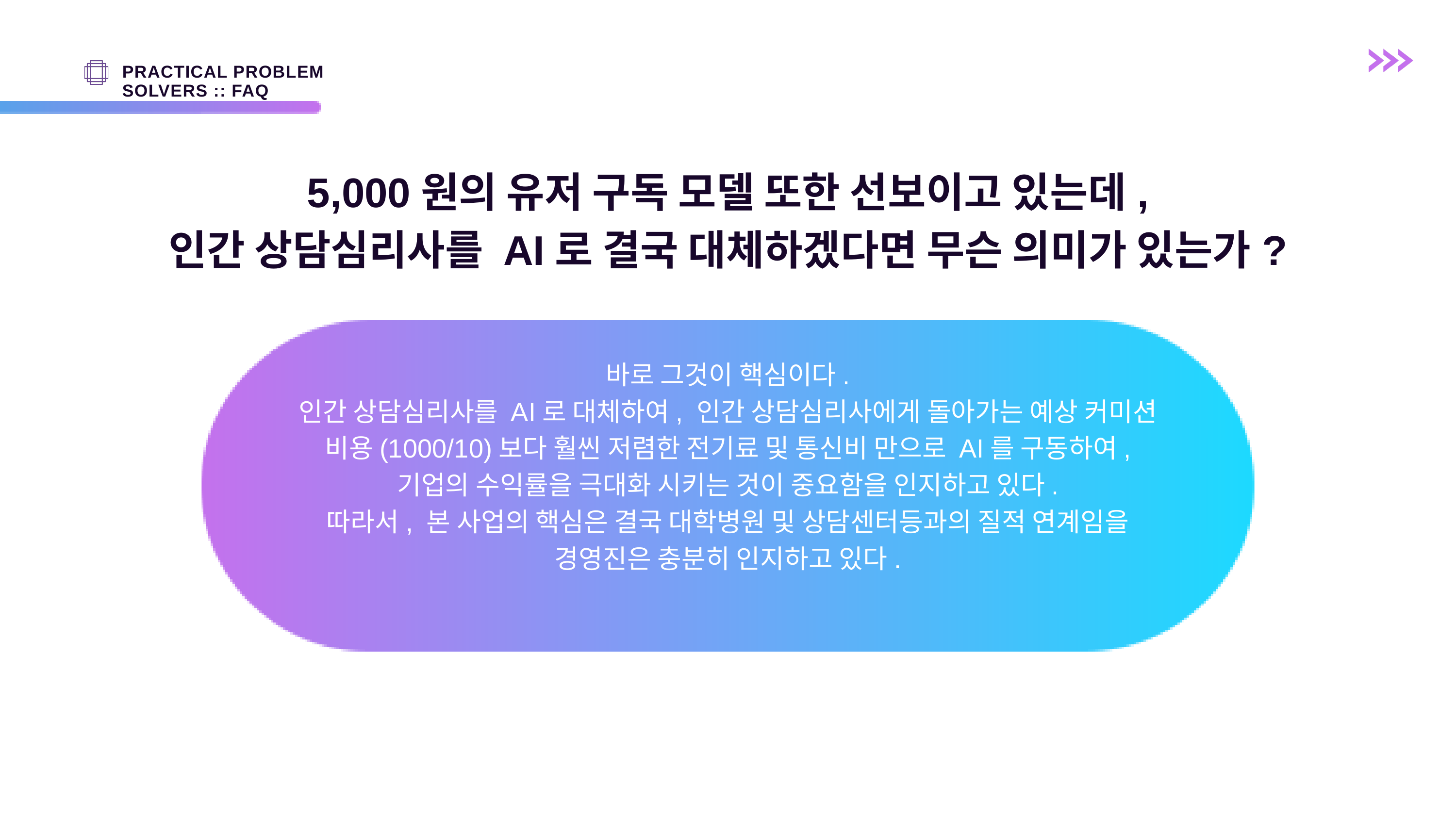

PRACTICAL PROBLEM SOLVERS :: FAQ

5,000원의 유저 구독 모델 또한 선보이고 있는데,
인간 상담심리사를 AI로 결국 대체하겠다면 무슨 의미가 있는가?

바로 그것이 핵심이다.
인간 상담심리사를 AI로 대체하여, 인간 상담심리사에게 돌아가는 예상 커미션 비용(1000/10)보다 훨씬 저렴한 전기료 및 통신비 만으로 AI를 구동하여, 기업의 수익률을 극대화 시키는 것이 중요함을 인지하고 있다.
따라서, 본 사업의 핵심은 결국 대학병원 및 상담센터등과의 질적 연계임을 경영진은 충분히 인지하고 있다.